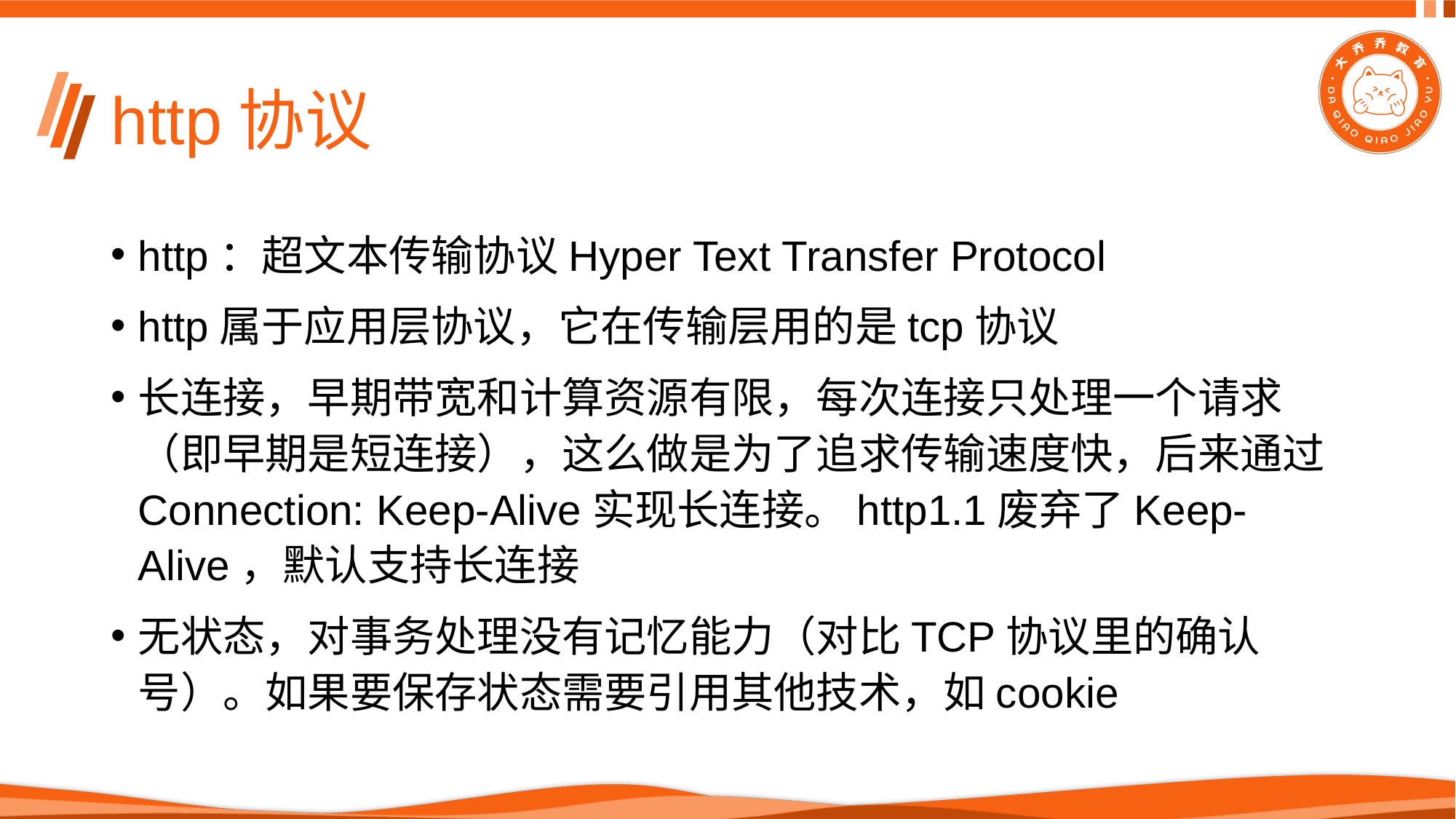

# http协议
http：超文本传输协议Hyper Text Transfer Protocol
http属于应用层协议，它在传输层用的是tcp协议
长连接，早期带宽和计算资源有限，每次连接只处理一个请求（即早期是短连接），这么做是为了追求传输速度快，后来通过Connection: Keep-Alive实现长连接。http1.1废弃了Keep-Alive，默认支持长连接
无状态，对事务处理没有记忆能力（对比TCP协议里的确认号）。如果要保存状态需要引用其他技术，如cookie